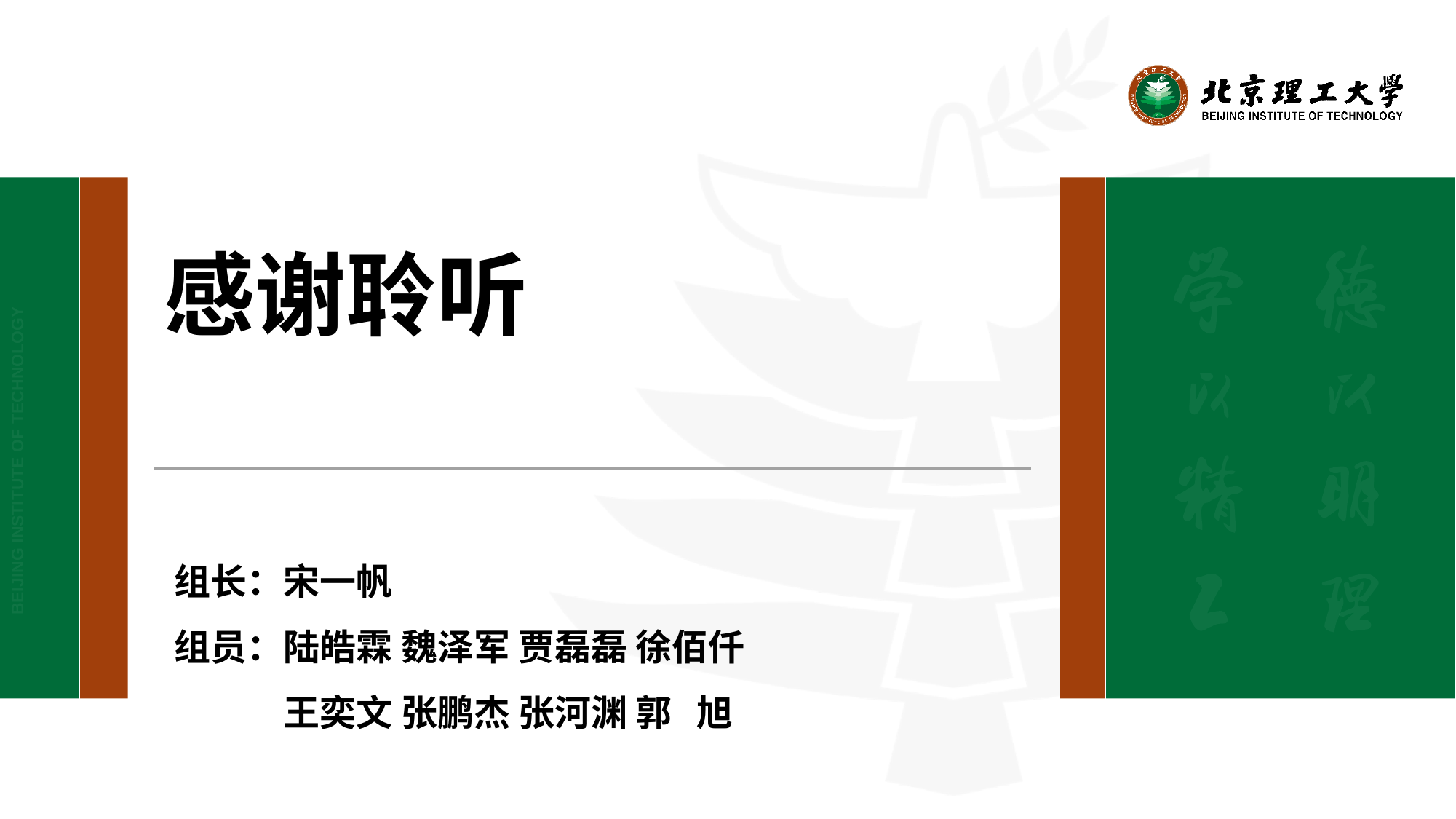

感谢聆听

组长：宋一帆
组员：陆皓霖 魏泽军 贾磊磊 徐佰仟
组员：王奕文 张鹏杰 张河渊 郭   旭